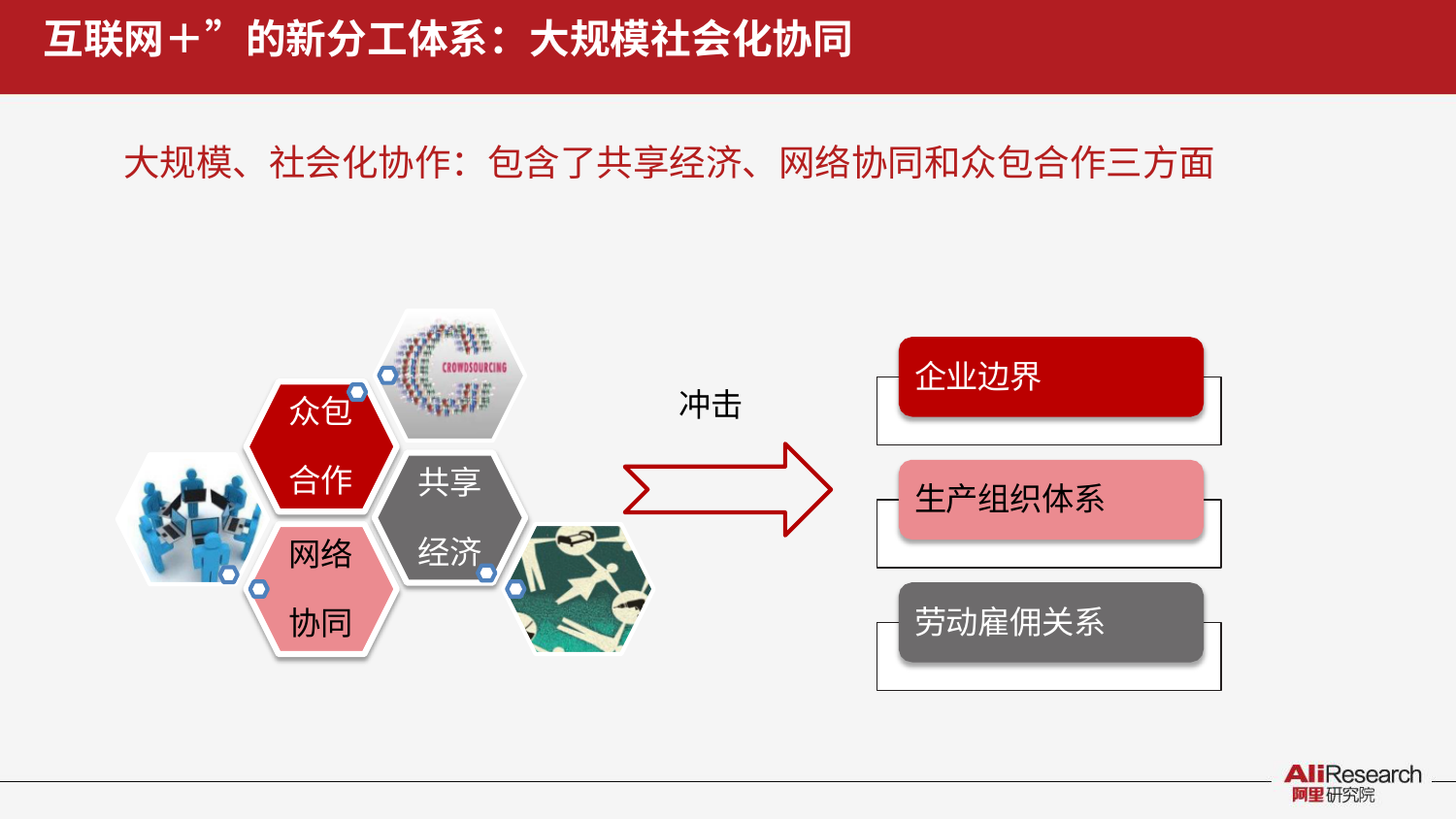

# 互联网＋”的新分工体系：大规模社会化协同
大规模、社会化协作：包含了共享经济、网络协同和众包合作三方面

企业边界

冲击
众包

合作
共享
生产组织体系

经济
网络

劳动雇佣关系
协同